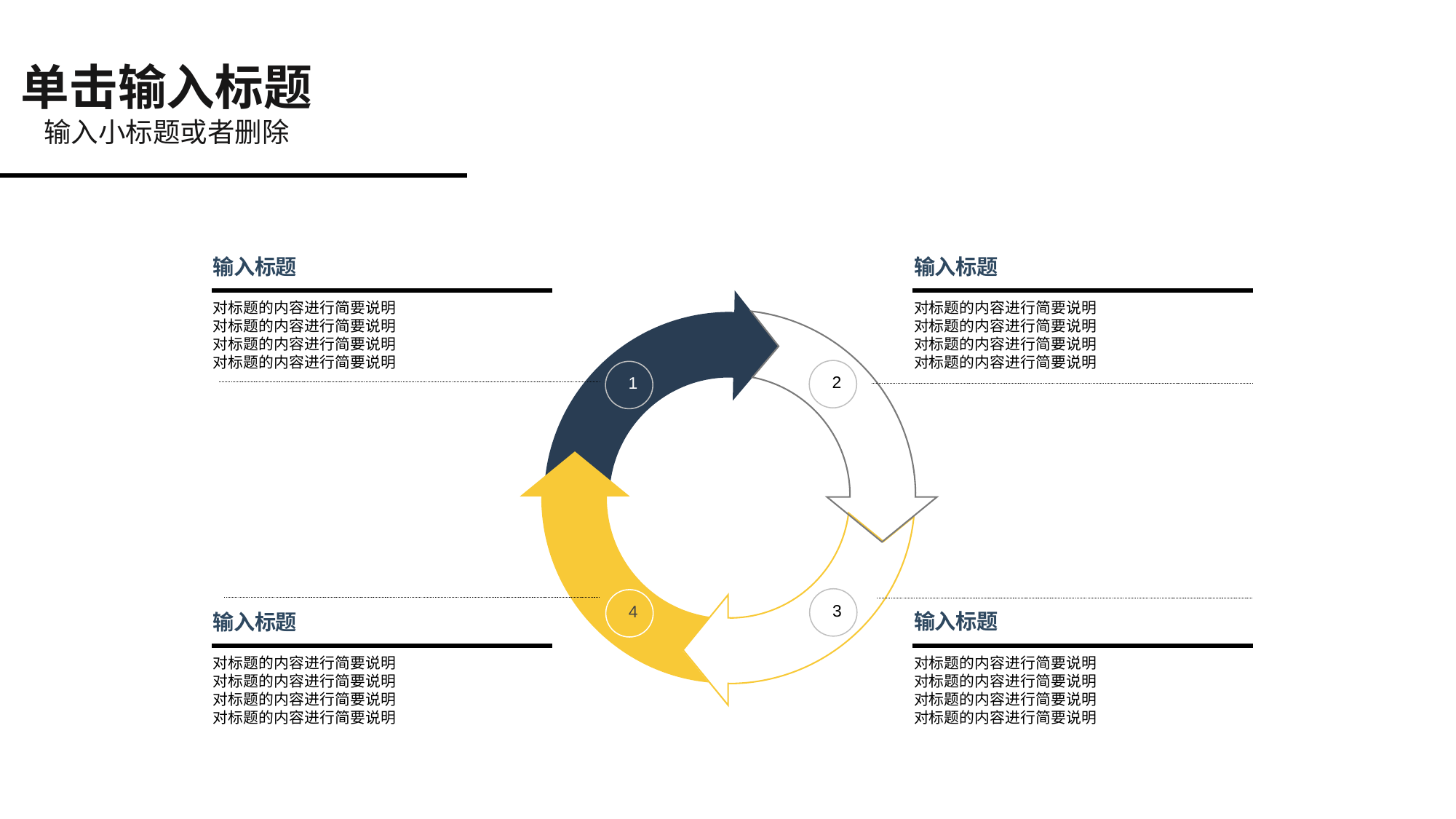

单击输入标题
输入小标题或者删除
输入标题
对标题的内容进行简要说明
对标题的内容进行简要说明
对标题的内容进行简要说明
对标题的内容进行简要说明

输入标题
对标题的内容进行简要说明
对标题的内容进行简要说明
对标题的内容进行简要说明
对标题的内容进行简要说明

2

1

3

4
输入标题
对标题的内容进行简要说明
对标题的内容进行简要说明
对标题的内容进行简要说明
对标题的内容进行简要说明
输入标题
对标题的内容进行简要说明
对标题的内容进行简要说明
对标题的内容进行简要说明
对标题的内容进行简要说明